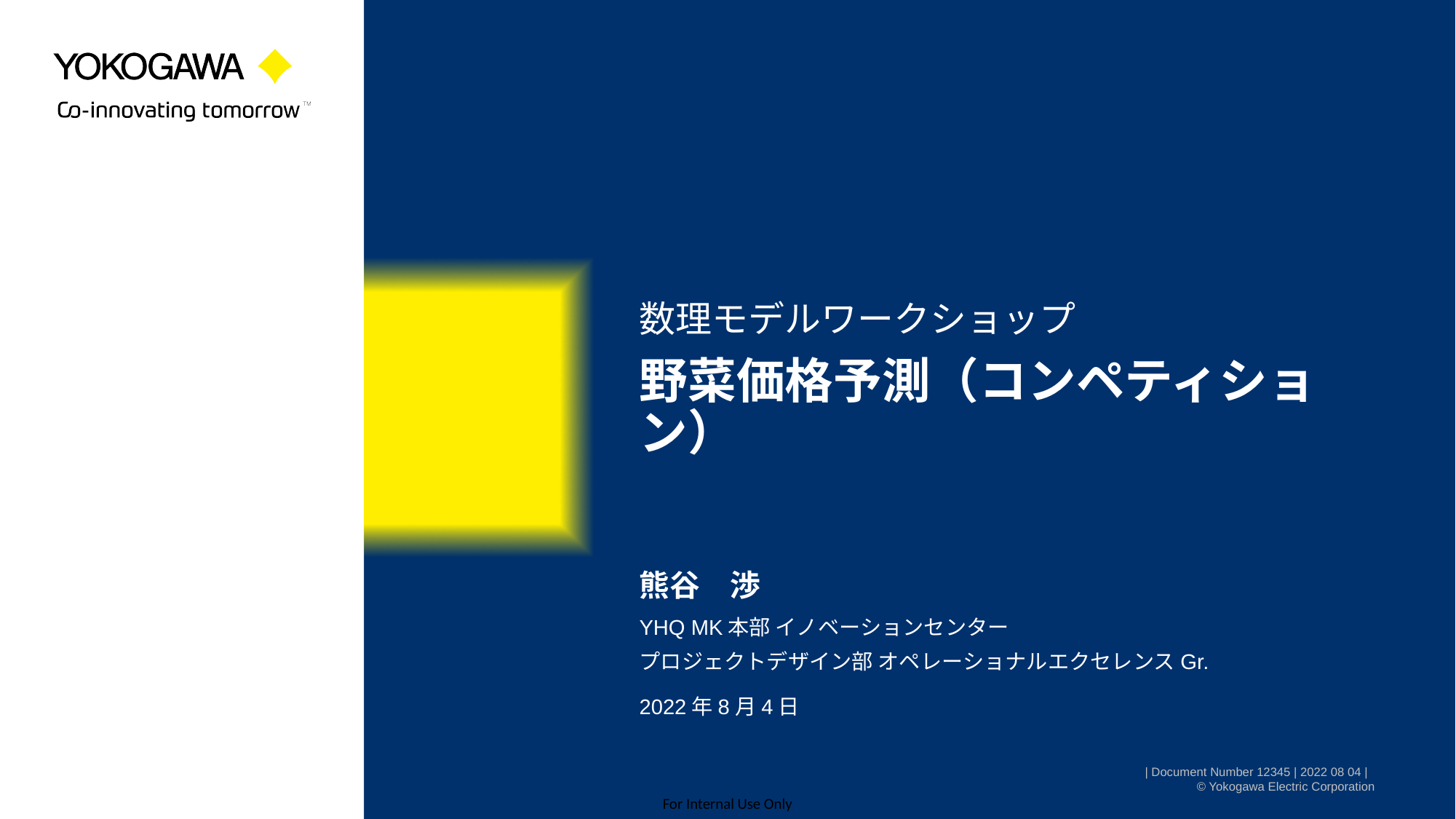

数理モデルワークショップ
# 野菜価格予測（コンペティション）
熊谷　渉
YHQ MK本部 イノベーションセンター
プロジェクトデザイン部 オペレーショナルエクセレンスGr.
2022年8月4日